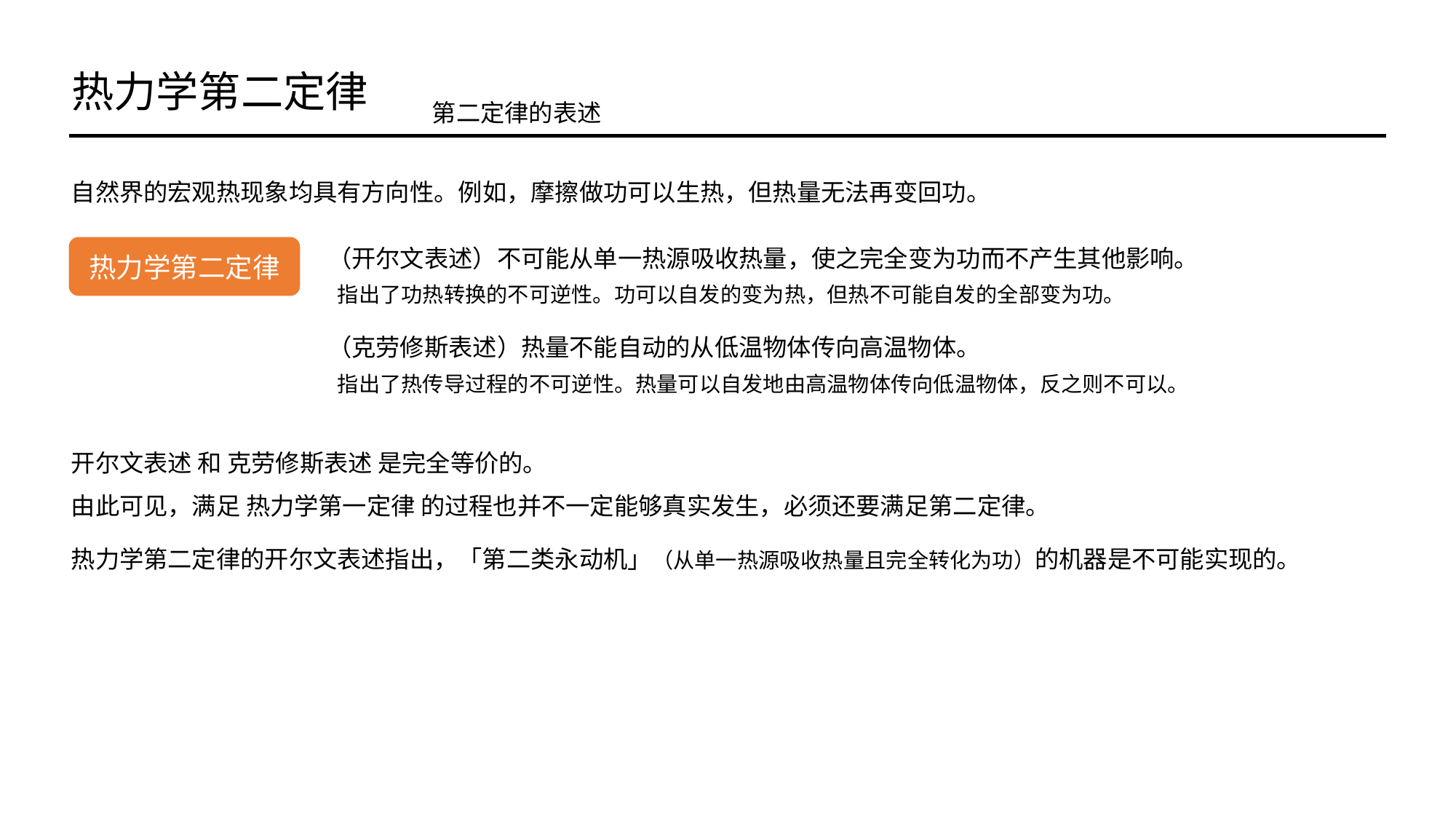

热力学第二定律
第二定律的表述
自然界的宏观热现象均具有方向性。例如，摩擦做功可以生热，但热量无法再变回功。
热力学第二定律
（开尔文表述）不可能从单一热源吸收热量，使之完全变为功而不产生其他影响。
 指出了功热转换的不可逆性。功可以自发的变为热，但热不可能自发的全部变为功。
（克劳修斯表述）热量不能自动的从低温物体传向高温物体。
 指出了热传导过程的不可逆性。热量可以自发地由高温物体传向低温物体，反之则不可以。
开尔文表述 和 克劳修斯表述 是完全等价的。
由此可见，满足 热力学第一定律 的过程也并不一定能够真实发生，必须还要满足第二定律。
热力学第二定律的开尔文表述指出，「第二类永动机」（从单一热源吸收热量且完全转化为功）的机器是不可能实现的。